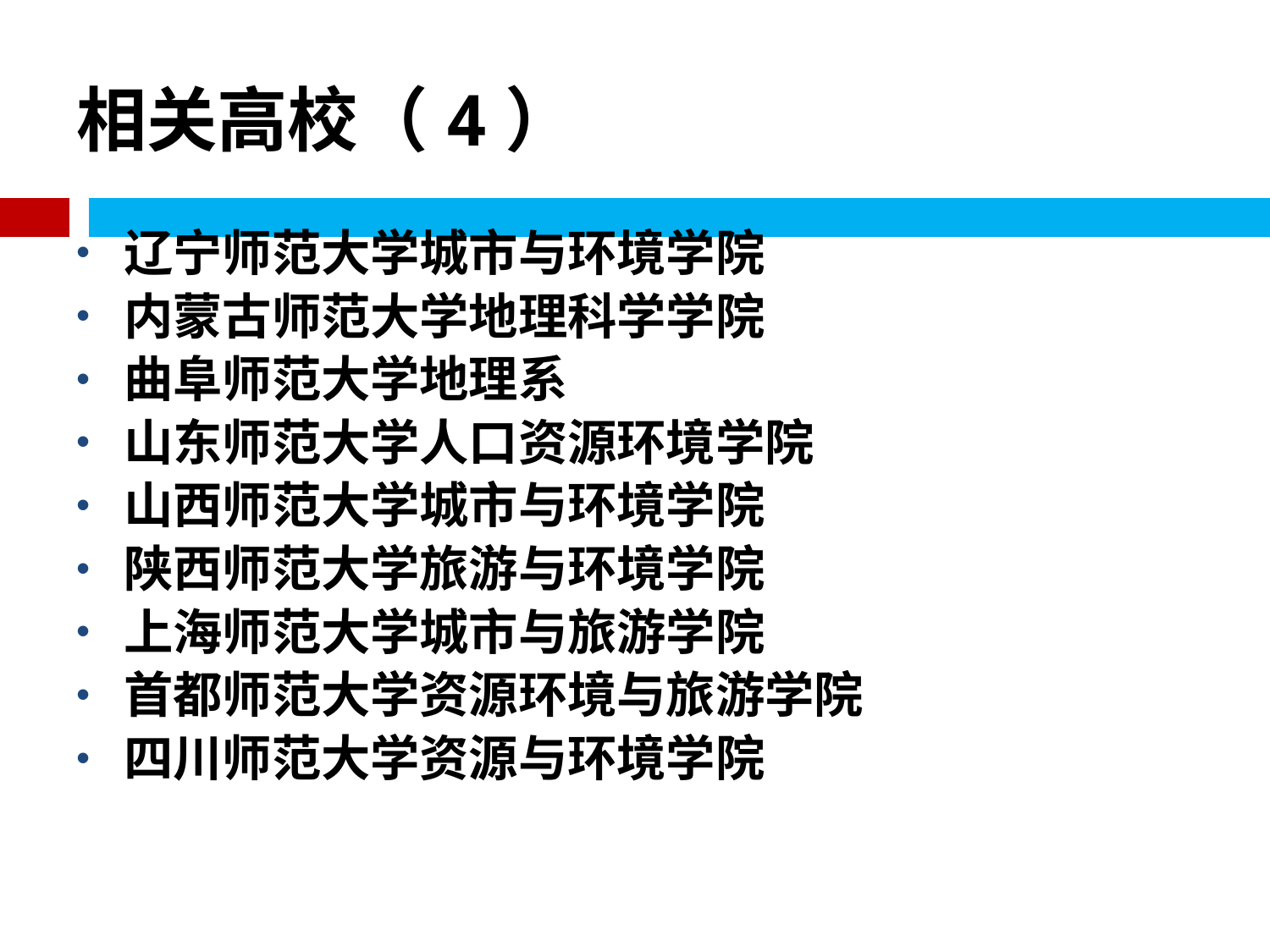

# 相关高校（4）
辽宁师范大学城市与环境学院
内蒙古师范大学地理科学学院
曲阜师范大学地理系
山东师范大学人口资源环境学院
山西师范大学城市与环境学院
陕西师范大学旅游与环境学院
上海师范大学城市与旅游学院
首都师范大学资源环境与旅游学院
四川师范大学资源与环境学院